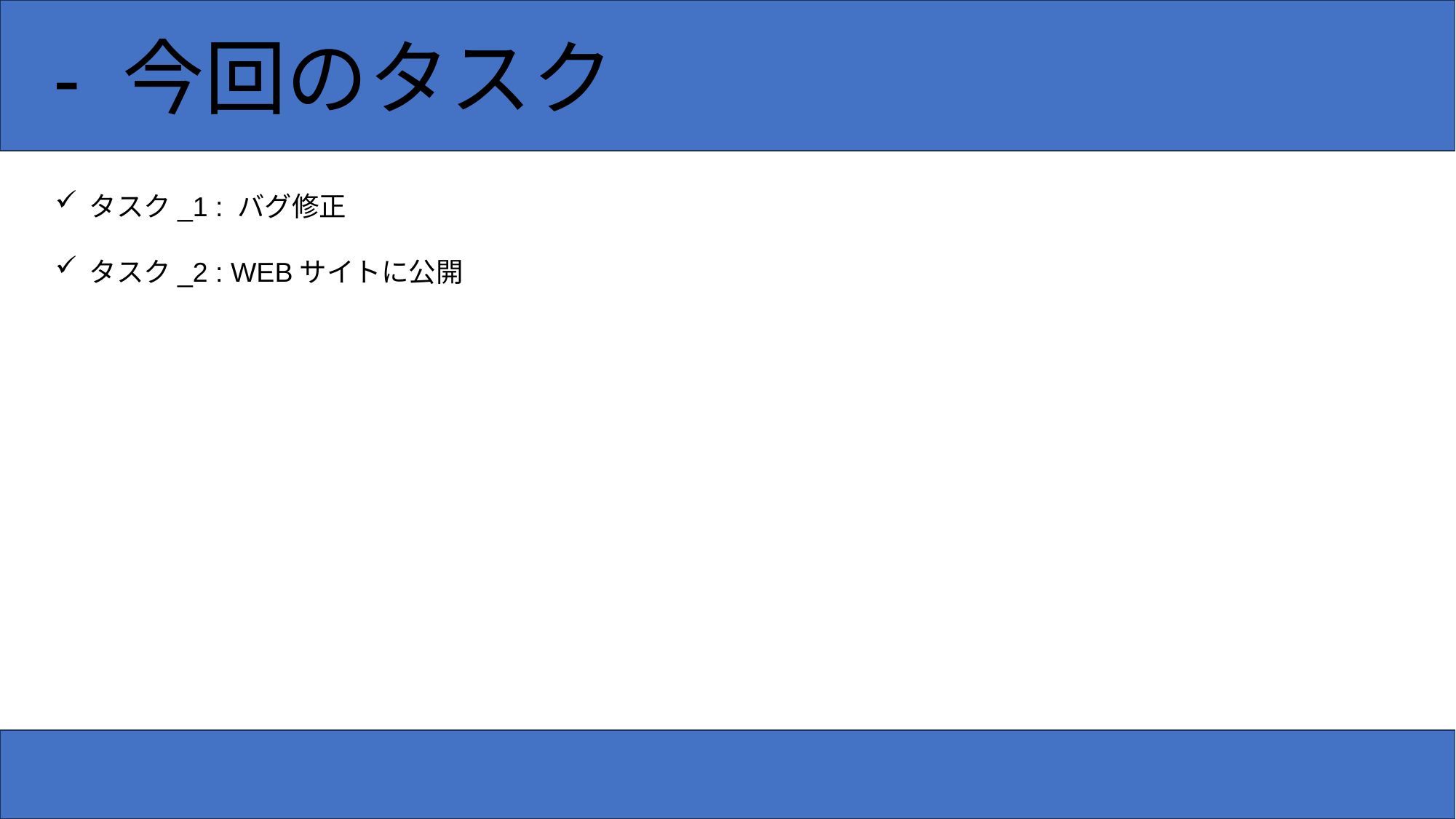

- 今回のタスク
タスク_1 : バグ修正
タスク_2 : WEBサイトに公開